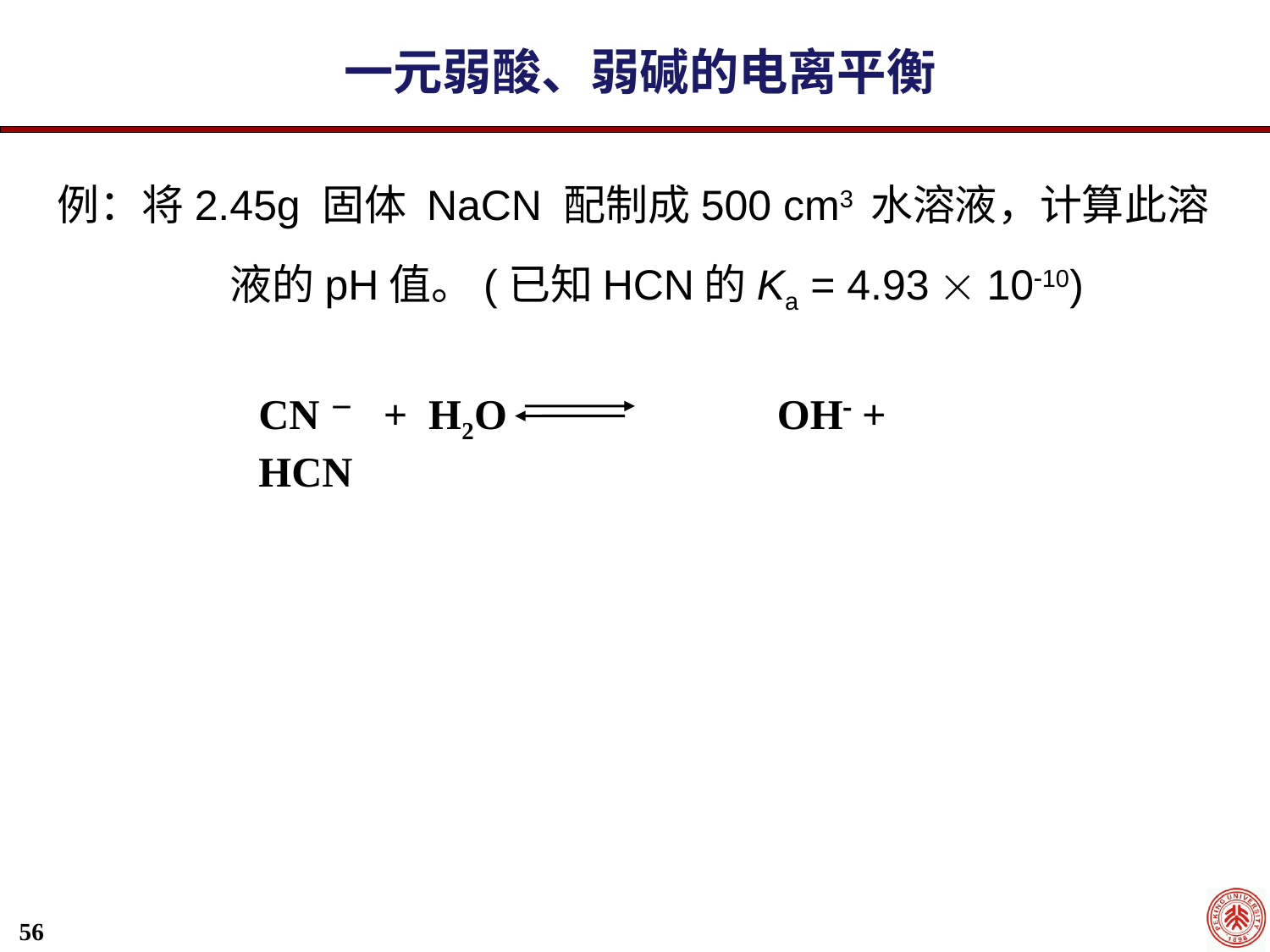

一元弱酸、弱碱的电离平衡

例：将2.45g 固体 NaCN 配制成500 cm3 水溶液，计算此溶液的pH值。(已知HCN的Ka = 4.93 × 10−10)
CN－  +  H2O 	 	 OH− + HCN

56